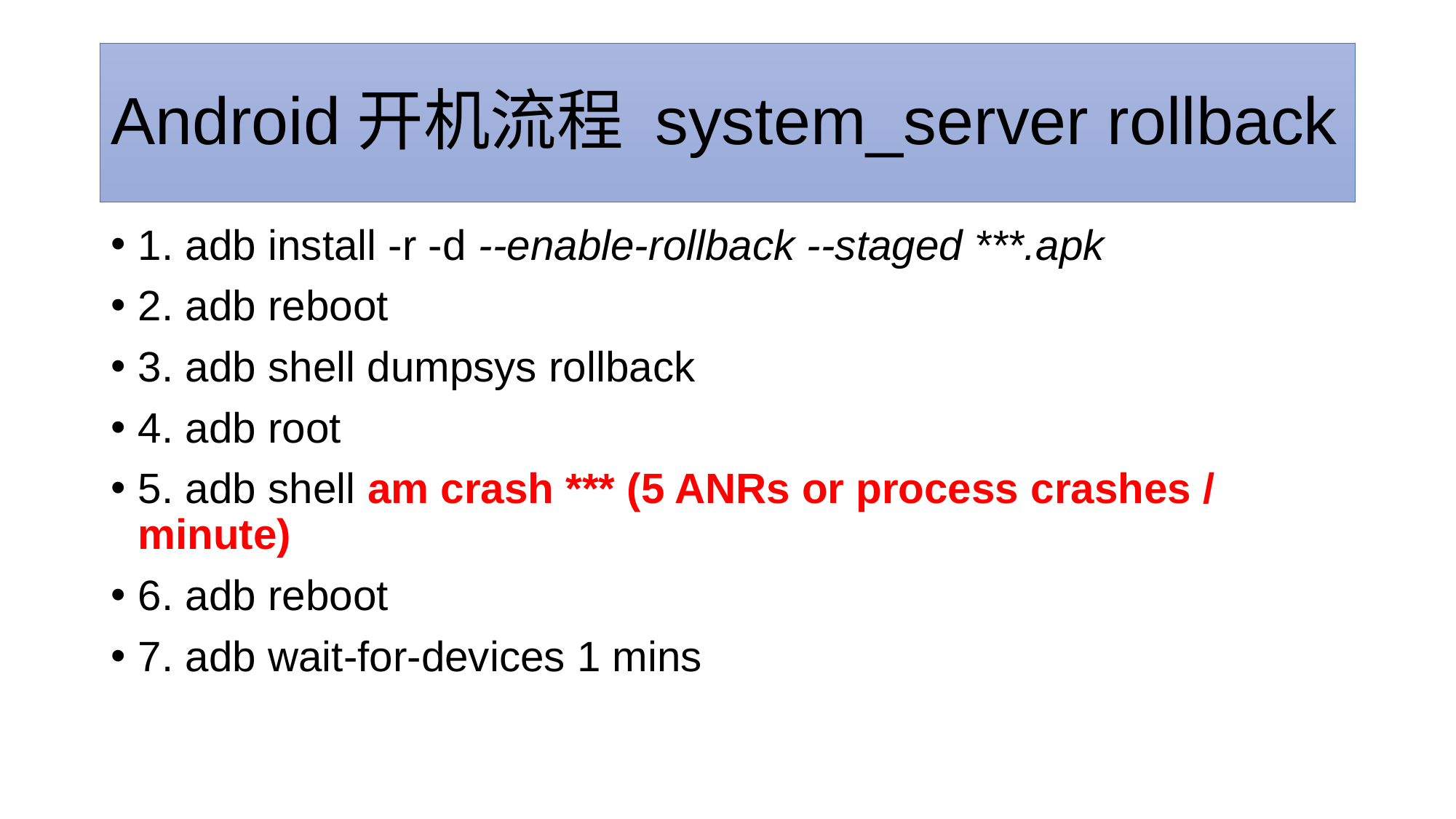

# Android开机流程 system_server rollback
1. adb install -r -d --enable-rollback --staged ***.apk
2. adb reboot
3. adb shell dumpsys rollback
4. adb root
5. adb shell am crash *** (5 ANRs or process crashes / minute)
6. adb reboot
7. adb wait-for-devices 1 mins